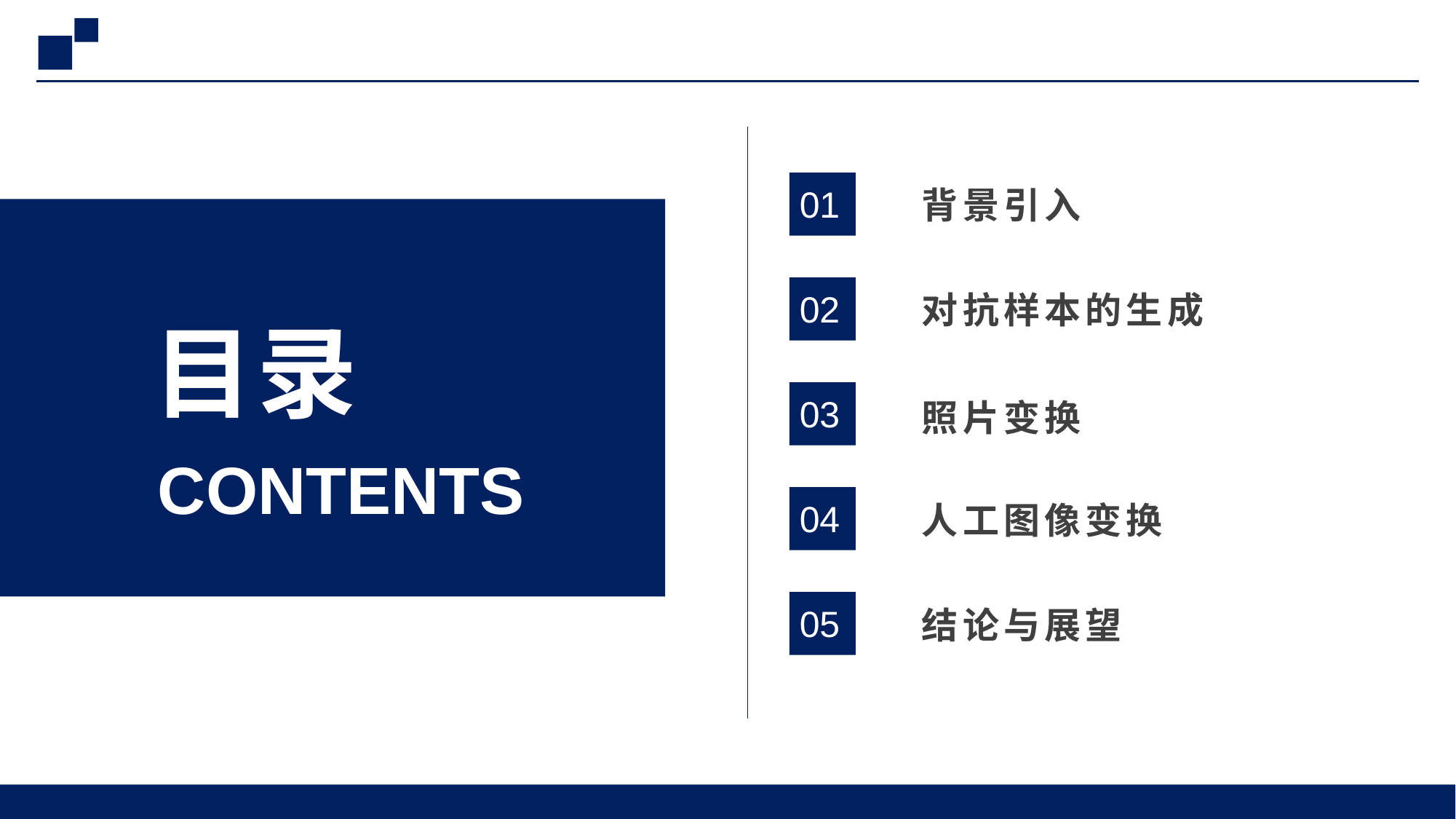

01
背景引入

02
对抗样本的生成
目录
03
照片变换
CONTENTS
04
人工图像变换
05
结论与展望